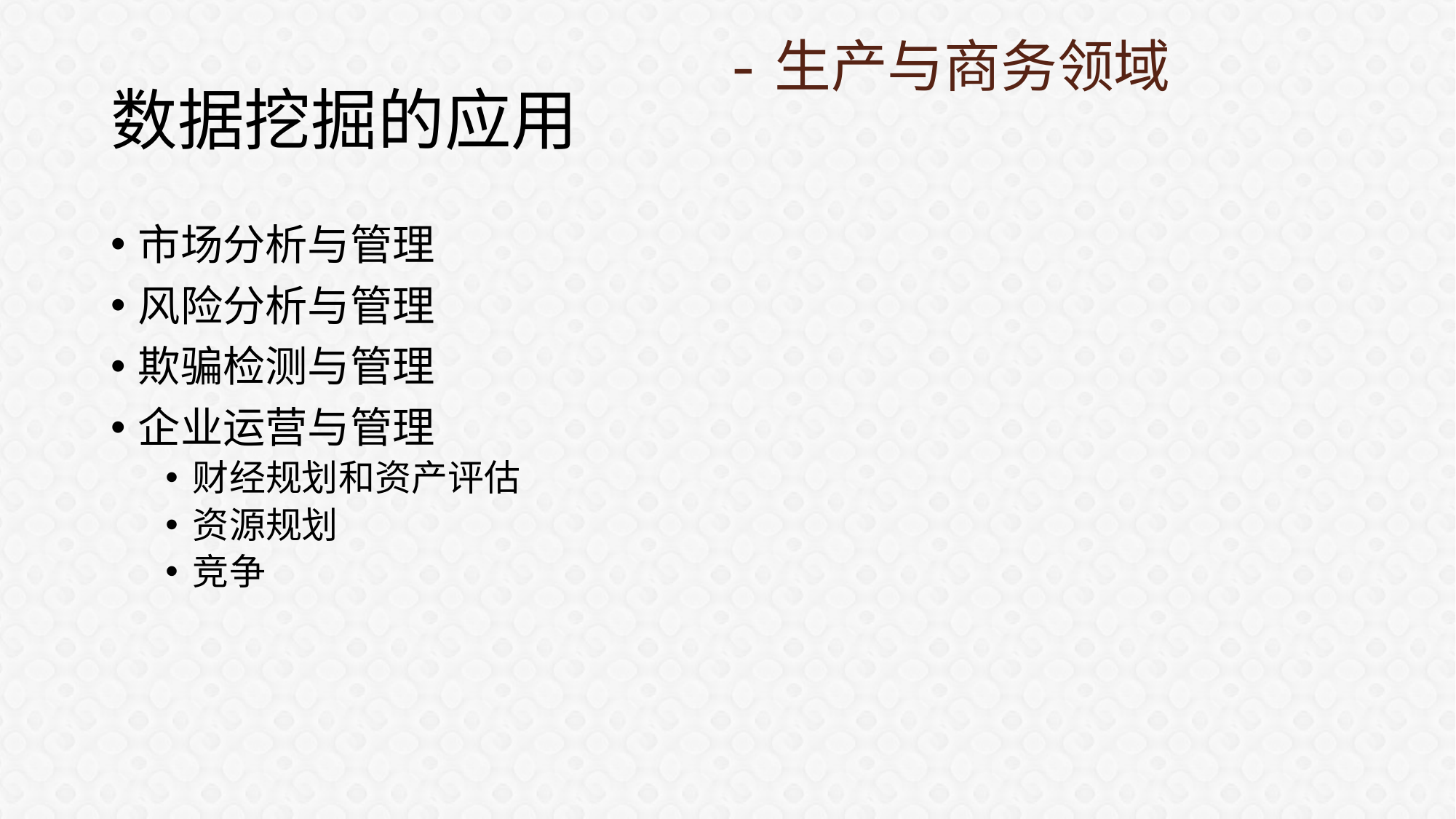

-生产与商务领域
# 数据挖掘的应用
市场分析与管理
风险分析与管理
欺骗检测与管理
企业运营与管理
财经规划和资产评估
资源规划
竞争
69